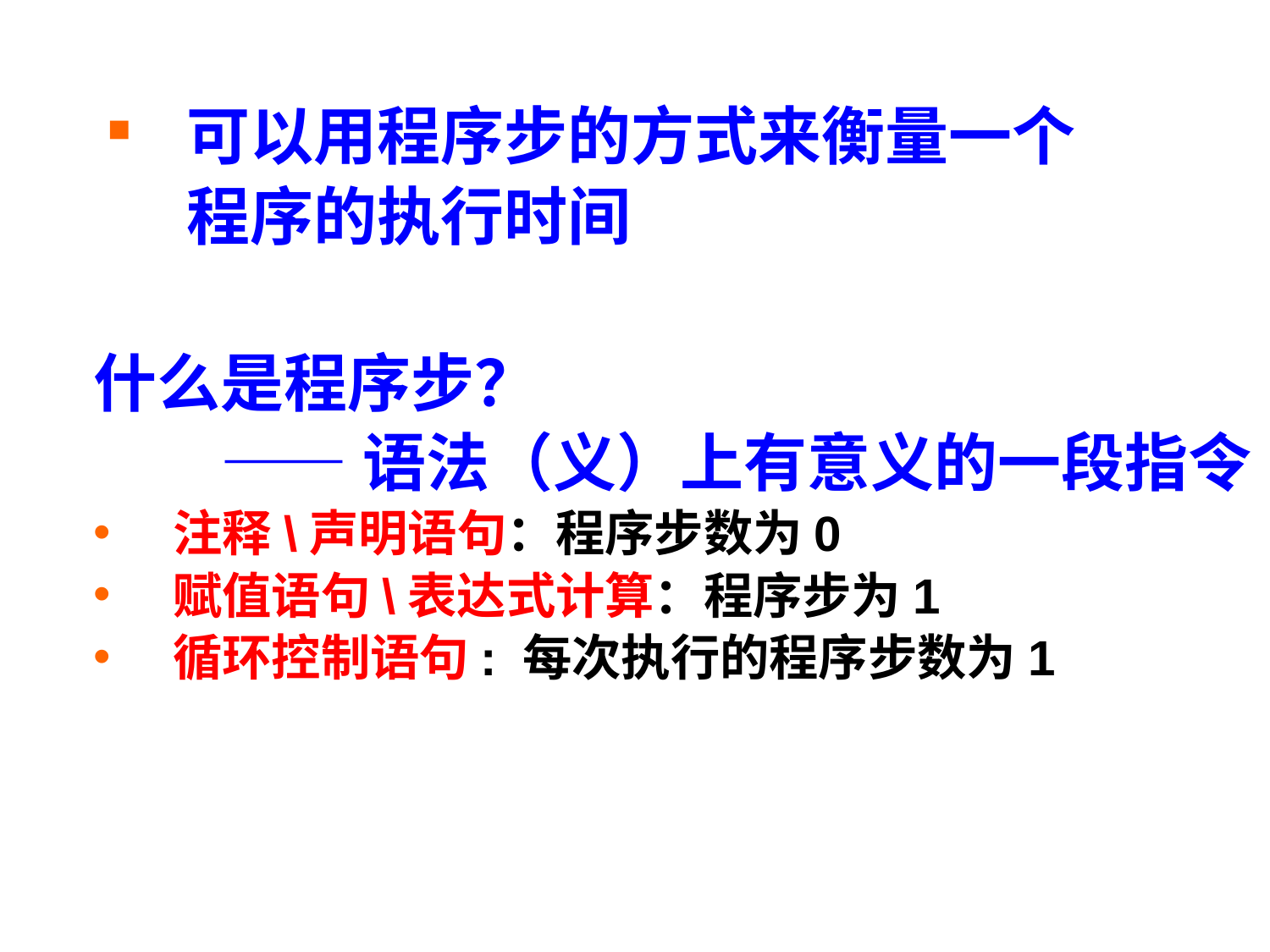

可以用程序步的方式来衡量一个程序的执行时间
什么是程序步？
	——语法（义）上有意义的一段指令
注释\声明语句：程序步数为0
赋值语句\表达式计算：程序步为1
循环控制语句: 每次执行的程序步数为1